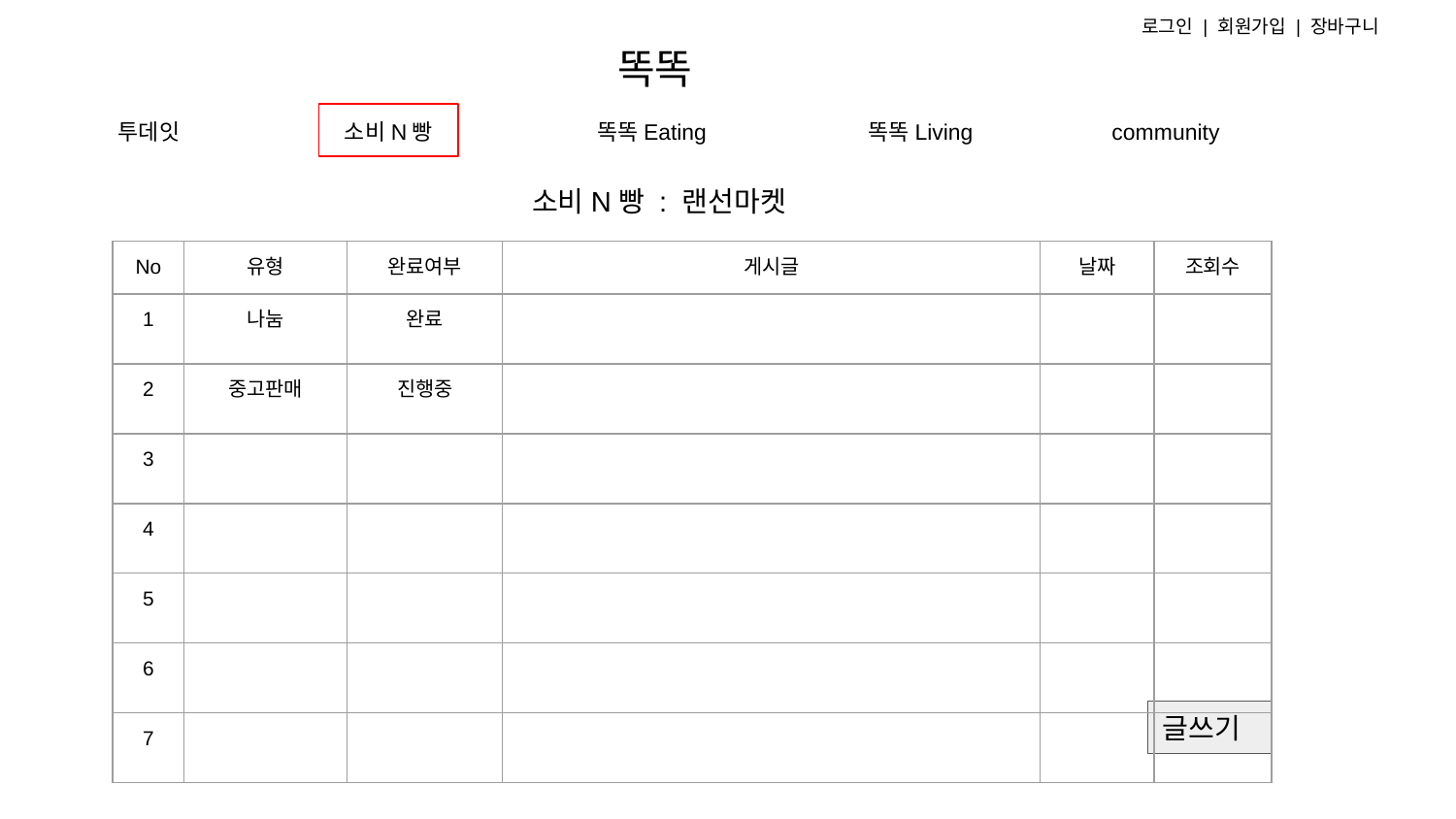

로그인 | 회원가입 | 장바구니
똑똑
투데잇
소비N빵
똑똑Eating
똑똑Living
community
# 소비N빵 : 랜선마켓
| No | 유형 | 완료여부 | 게시글 | 날짜 | 조회수 |
| --- | --- | --- | --- | --- | --- |
| 1 | 나눔 | 완료 |  |  |  |
| 2 | 중고판매 | 진행중 |  |  |  |
| 3 |  |  |  |  |  |
| 4 |  |  |  |  |  |
| 5 |  |  |  |  |  |
| 6 |  |  |  |  |  |
| 7 |  |  |  |  |  |
글쓰기